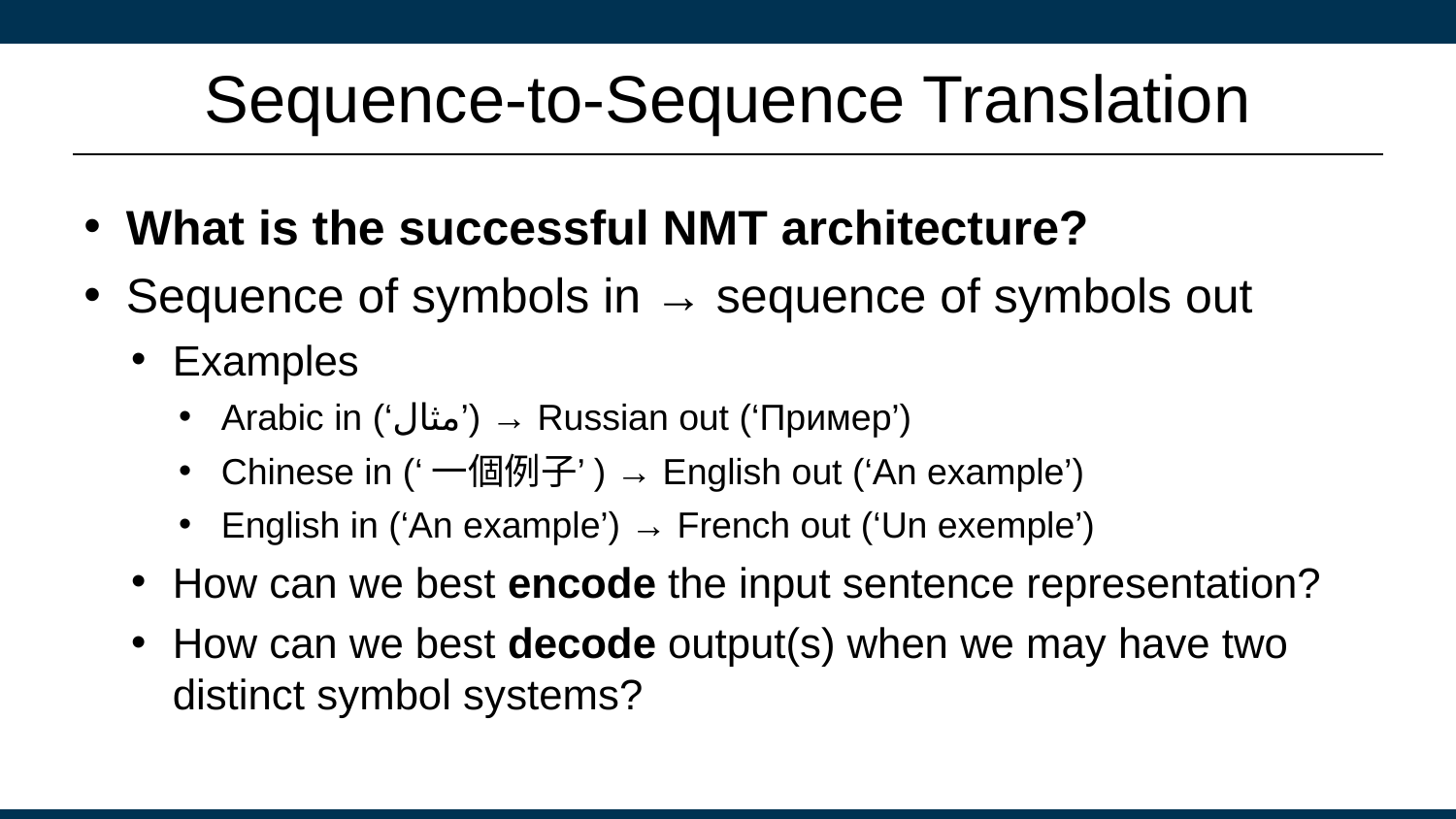

# Sequence-to-Sequence Translation
What is the successful NMT architecture?
Sequence of symbols in → sequence of symbols out
Examples
Arabic in (‘مثال’) → Russian out (‘Пример’)
Chinese in (‘一個例子’) → English out (‘An example’)
English in (‘An example’) → French out (‘Un exemple’)
How can we best encode the input sentence representation?
How can we best decode output(s) when we may have two distinct symbol systems?